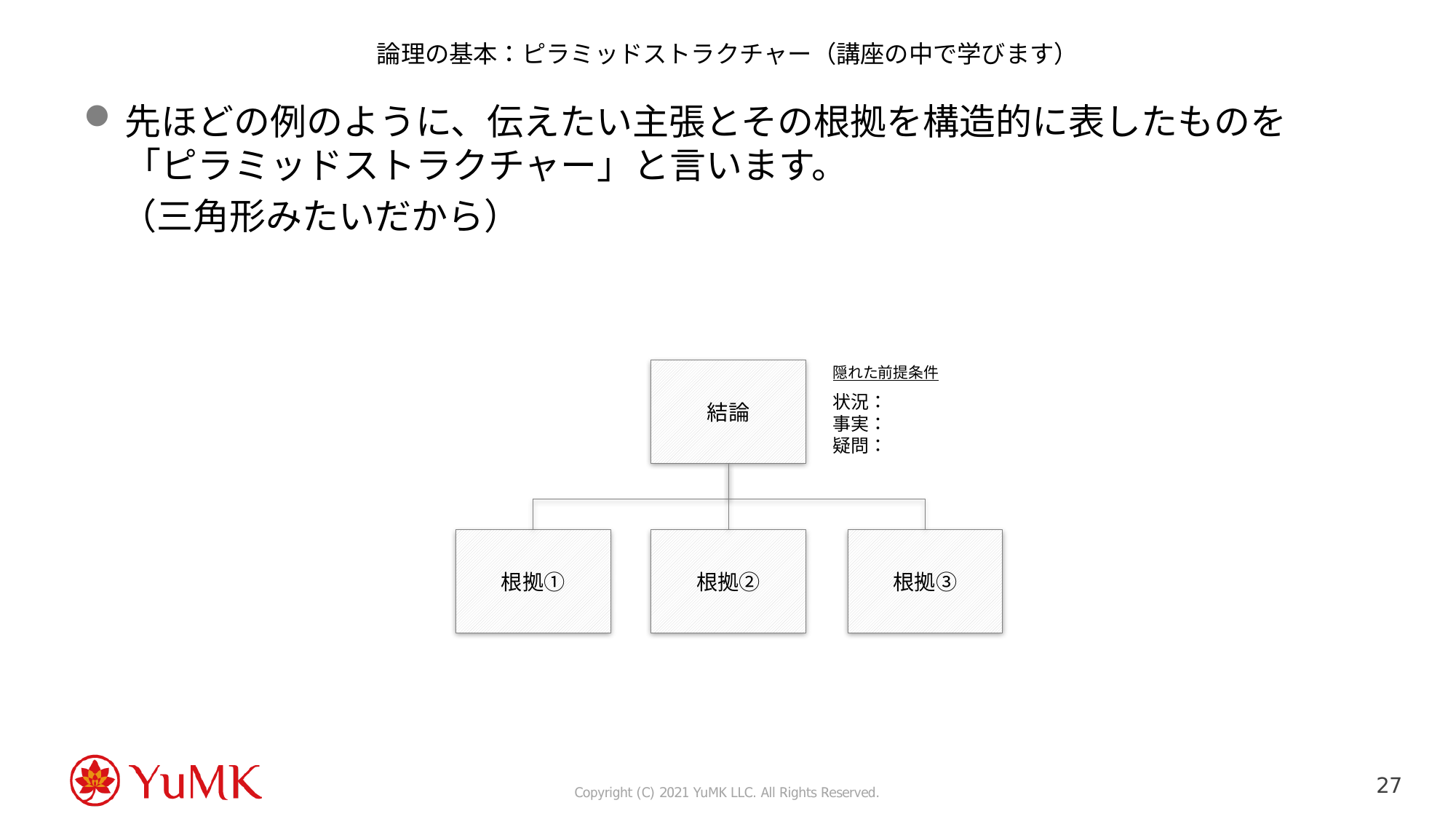

# 論理の基本：ピラミッドストラクチャー（講座の中で学びます）
先ほどの例のように、伝えたい主張とその根拠を構造的に表したものを
「ピラミッドストラクチャー」と言います。
　（三角形みたいだから）
隠れた前提条件
状況：
事実：
疑問：
結論
根拠①
根拠②
根拠③
27